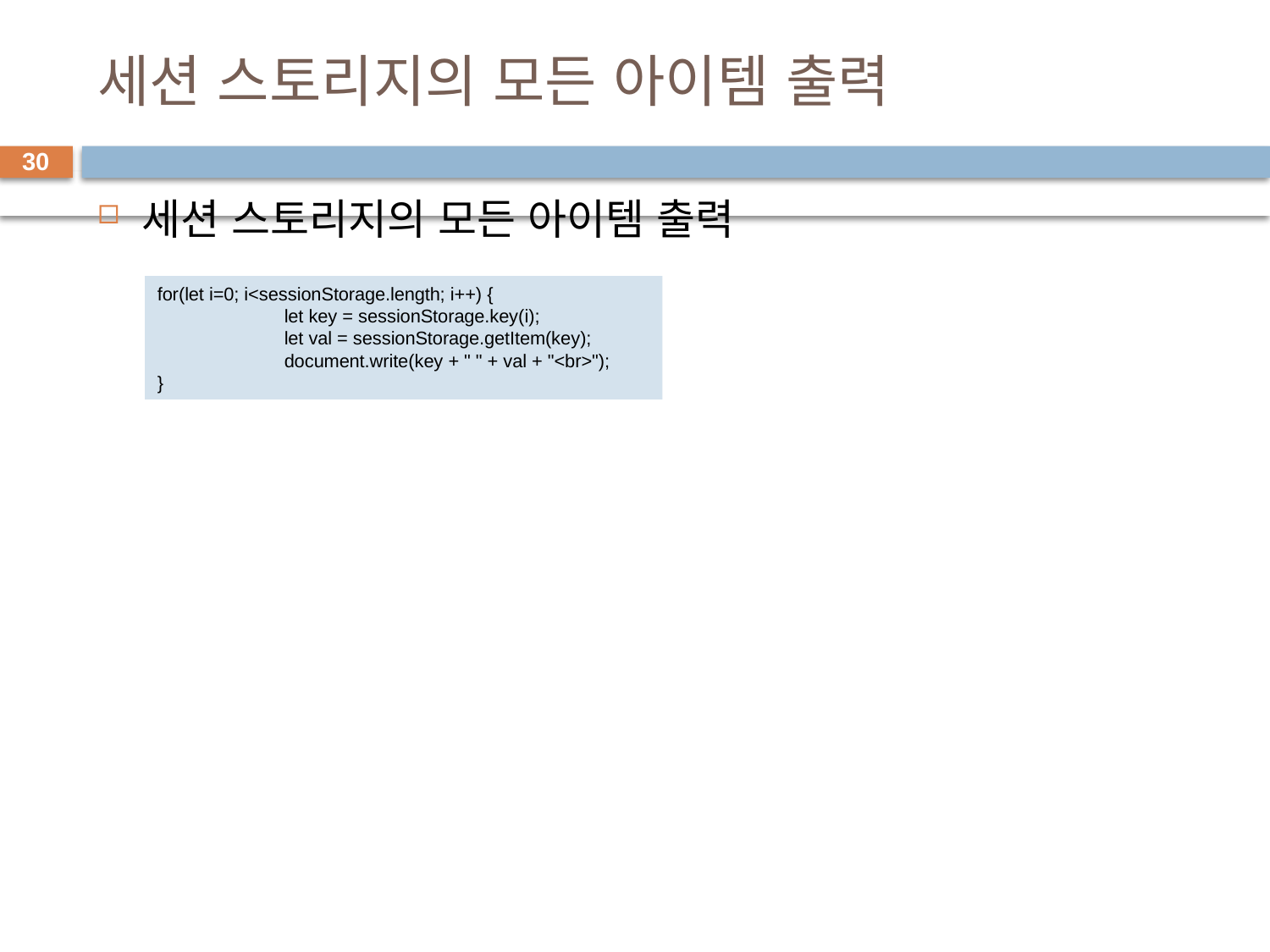

# 세션 스토리지의 모든 아이템 출력
30
세션 스토리지의 모든 아이템 출력
for(let i=0; i<sessionStorage.length; i++) {
	let key = sessionStorage.key(i);
	let val = sessionStorage.getItem(key);
	document.write(key + " " + val + "<br>");
}